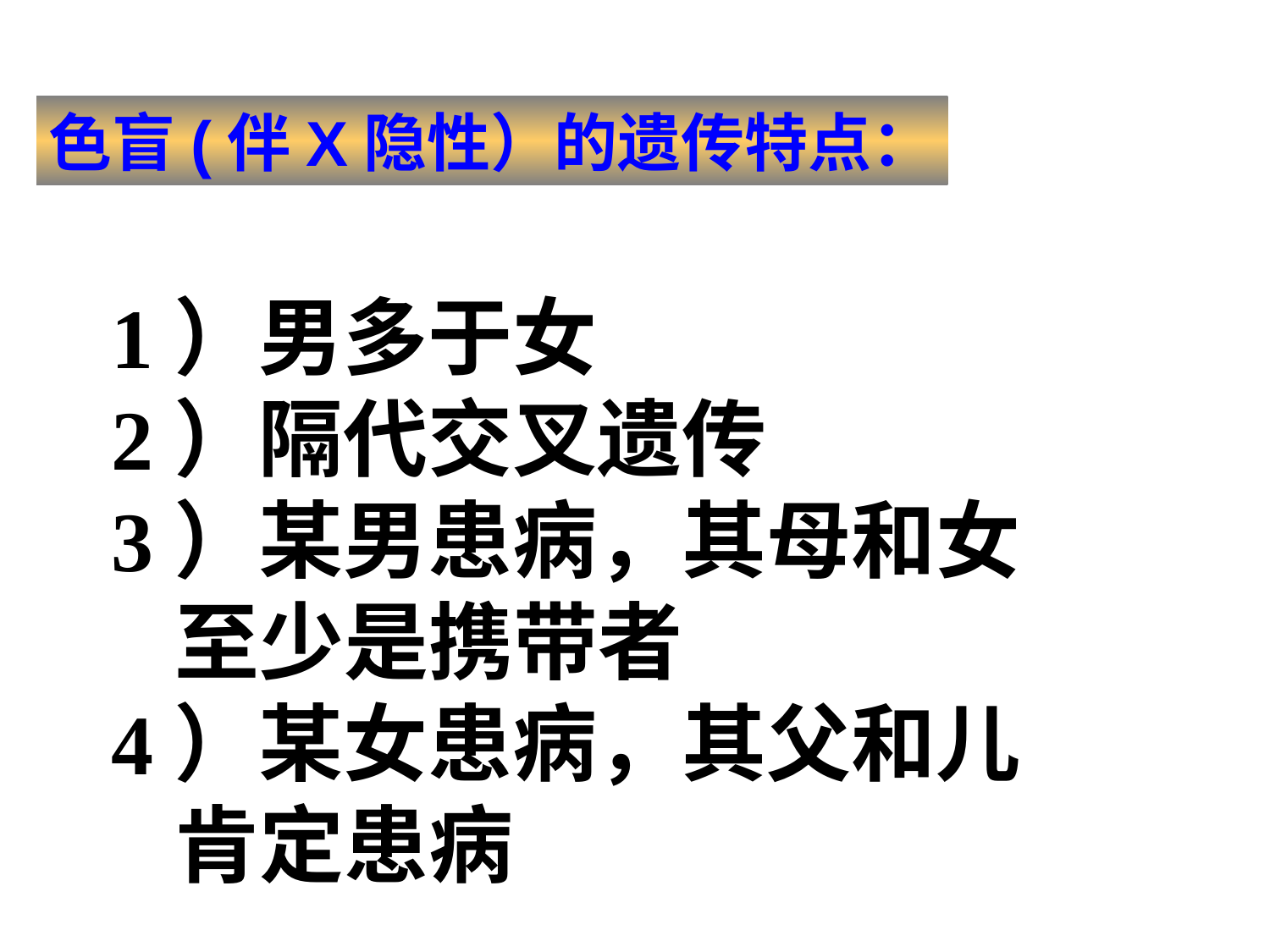

色盲(伴X隐性）的遗传特点：
1）男多于女
2）隔代交叉遗传
3）某男患病，其母和女至少是携带者
4）某女患病，其父和儿肯定患病